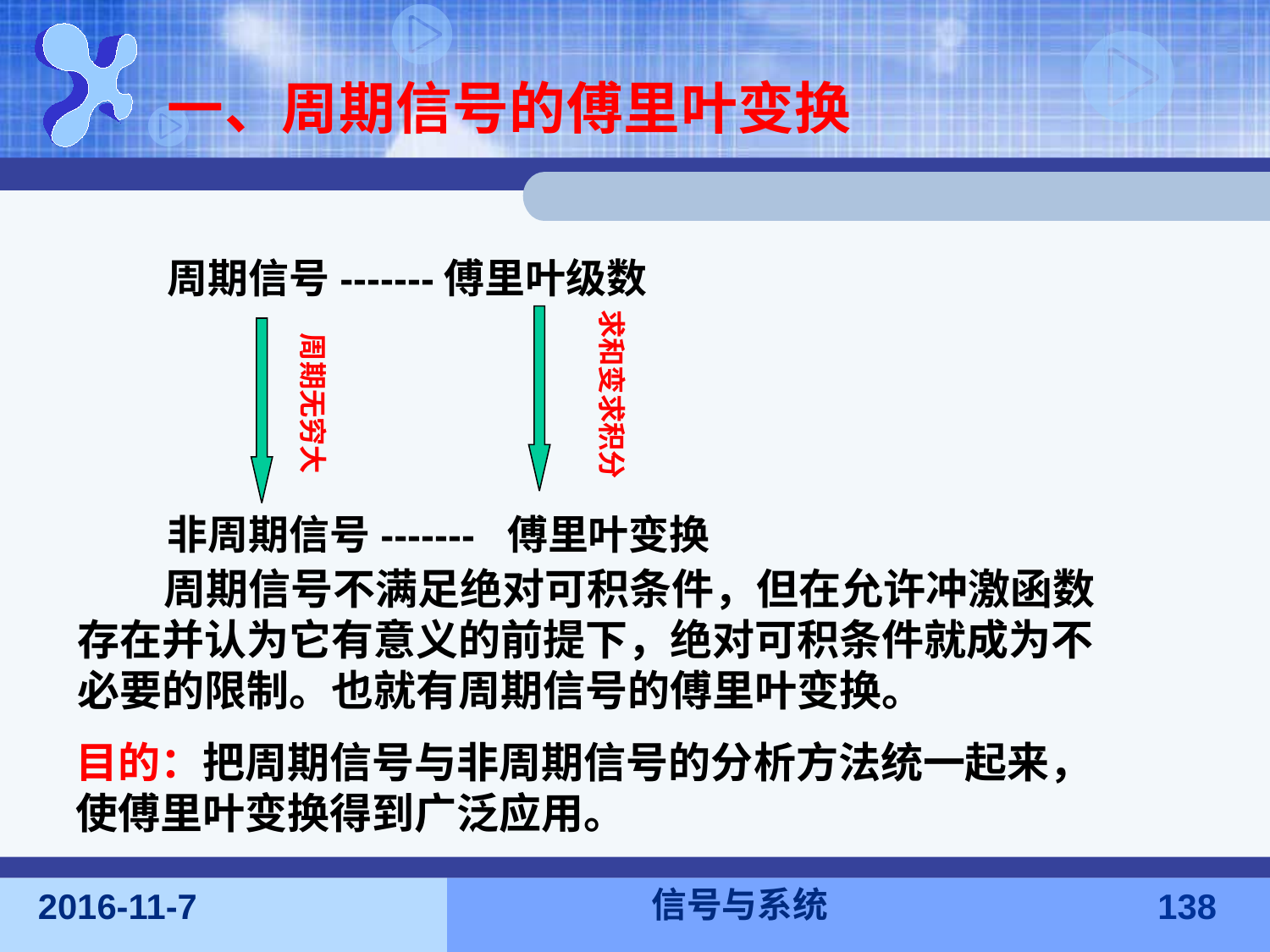

一、周期信号的傅里叶变换
周期信号-------傅里叶级数
求和变求积分

周期无穷大
非周期信号-------  傅里叶变换
        周期信号不满足绝对可积条件，但在允许冲激函数存在并认为它有意义的前提下，绝对可积条件就成为不必要的限制。也就有周期信号的傅里叶变换。
目的：把周期信号与非周期信号的分析方法统一起来，使傅里叶变换得到广泛应用。
信号与系统
2016-11-7
138